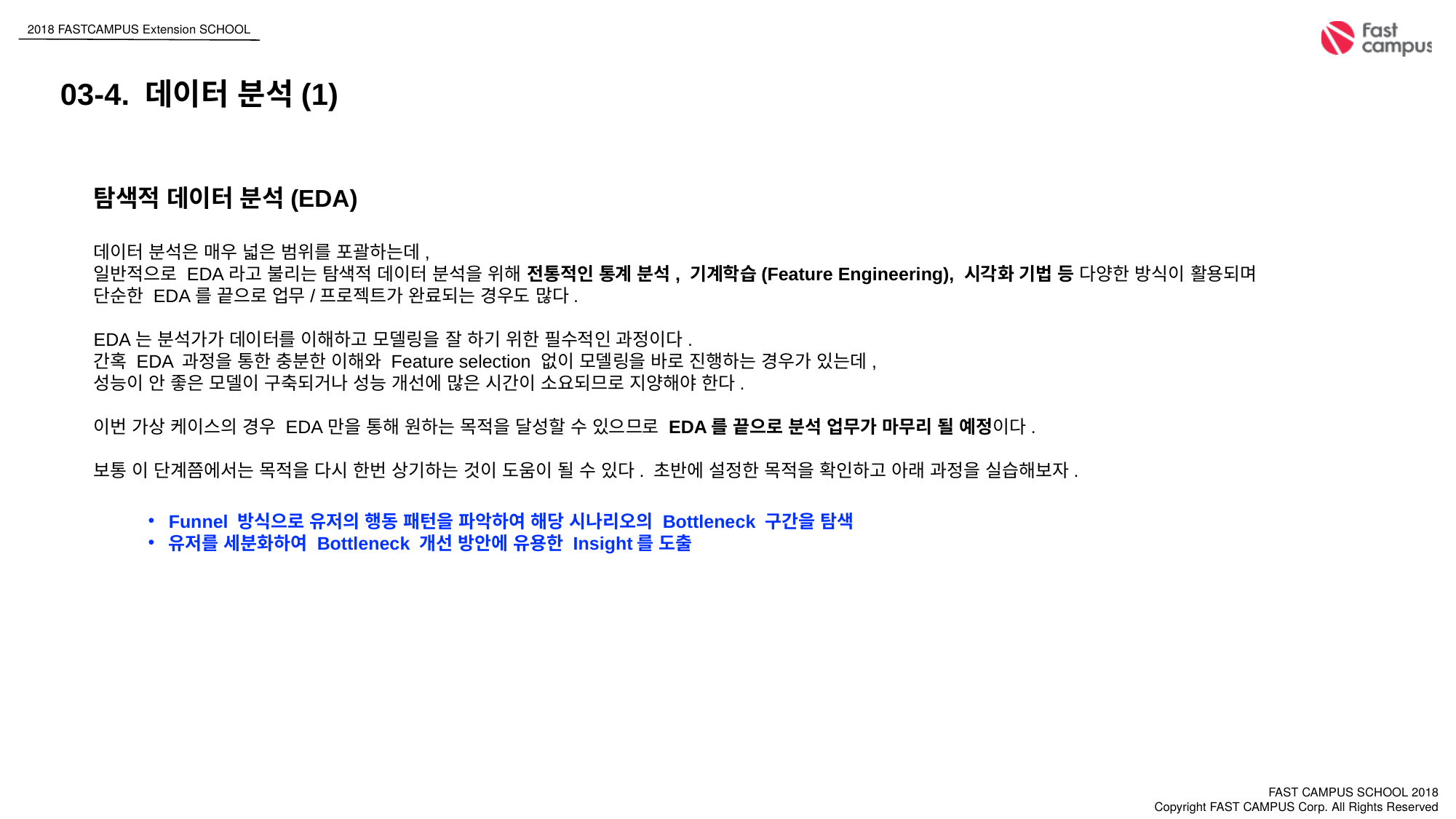

03-4. 데이터 분석(1)
탐색적 데이터 분석(EDA)

데이터 분석은 매우 넓은 범위를 포괄하는데,
일반적으로 EDA라고 불리는 탐색적 데이터 분석을 위해 전통적인 통계 분석, 기계학습(Feature Engineering), 시각화 기법 등 다양한 방식이 활용되며 단순한 EDA를 끝으로 업무/프로젝트가 완료되는 경우도 많다.

EDA는 분석가가 데이터를 이해하고 모델링을 잘 하기 위한 필수적인 과정이다.
간혹 EDA 과정을 통한 충분한 이해와 Feature selection 없이 모델링을 바로 진행하는 경우가 있는데,
성능이 안 좋은 모델이 구축되거나 성능 개선에 많은 시간이 소요되므로 지양해야 한다.

이번 가상 케이스의 경우 EDA만을 통해 원하는 목적을 달성할 수 있으므로 EDA를 끝으로 분석 업무가 마무리 될 예정이다.

보통 이 단계쯤에서는 목적을 다시 한번 상기하는 것이 도움이 될 수 있다. 초반에 설정한 목적을 확인하고 아래 과정을 실습해보자.

Funnel 방식으로 유저의 행동 패턴을 파악하여 해당 시나리오의 Bottleneck 구간을 탐색
유저를 세분화하여 Bottleneck 개선 방안에 유용한 Insight를 도출